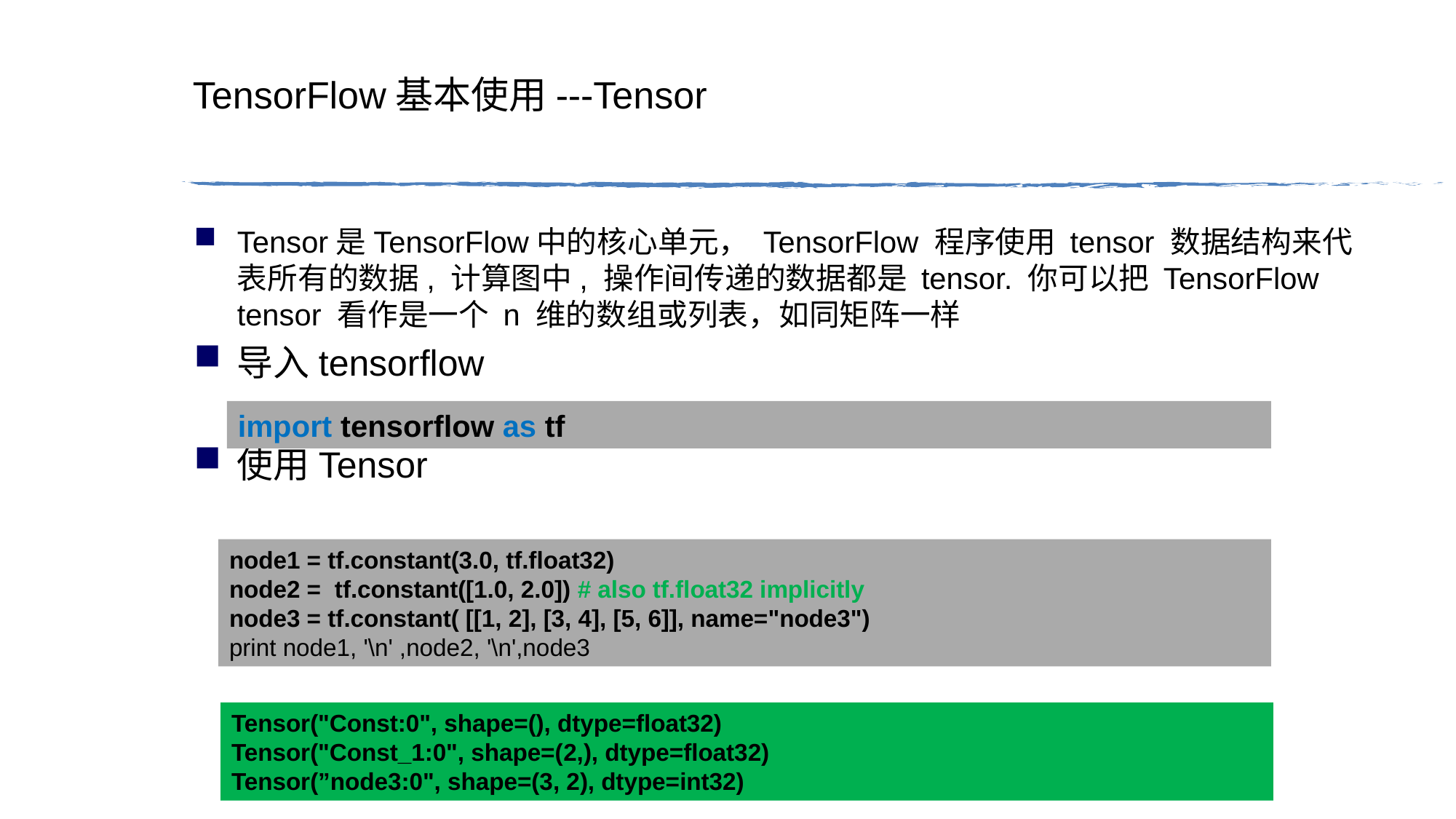

# TensorFlow基本使用---Tensor
Tensor是TensorFlow中的核心单元， TensorFlow 程序使用 tensor 数据结构来代表所有的数据, 计算图中, 操作间传递的数据都是 tensor. 你可以把 TensorFlow tensor 看作是一个 n 维的数组或列表，如同矩阵一样
导入tensorflow

使用Tensor
import tensorflow as tf
node1 = tf.constant(3.0, tf.float32)
node2 =  tf.constant([1.0, 2.0]) # also tf.float32 implicitly
node3 = tf.constant( [[1, 2], [3, 4], [5, 6]], name="node3")
print node1, '\n' ,node2, '\n',node3
Tensor("Const:0", shape=(), dtype=float32)
Tensor("Const_1:0", shape=(2,), dtype=float32)
Tensor(”node3:0", shape=(3, 2), dtype=int32)